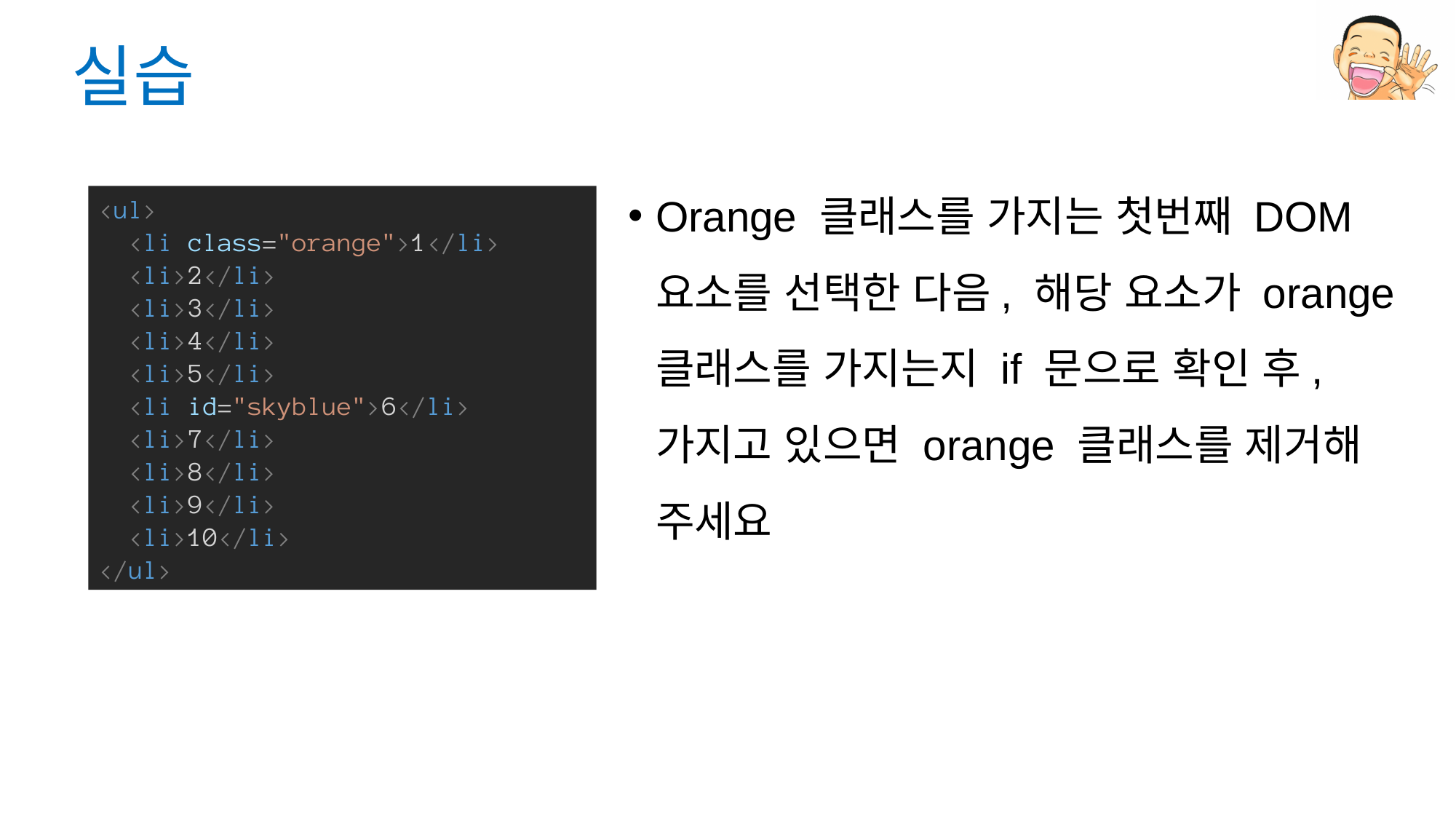

# 실습
Orange 클래스를 가지는 첫번째 DOM 요소를 선택한 다음, 해당 요소가 orange 클래스를 가지는지 if 문으로 확인 후, 가지고 있으면 orange 클래스를 제거해 주세요
<ul>
  <li class="orange">1</li>
  <li>2</li>
  <li>3</li>
  <li>4</li>
  <li>5</li>
  <li id="skyblue">6</li>
  <li>7</li>
  <li>8</li>
  <li>9</li>
  <li>10</li>
</ul>